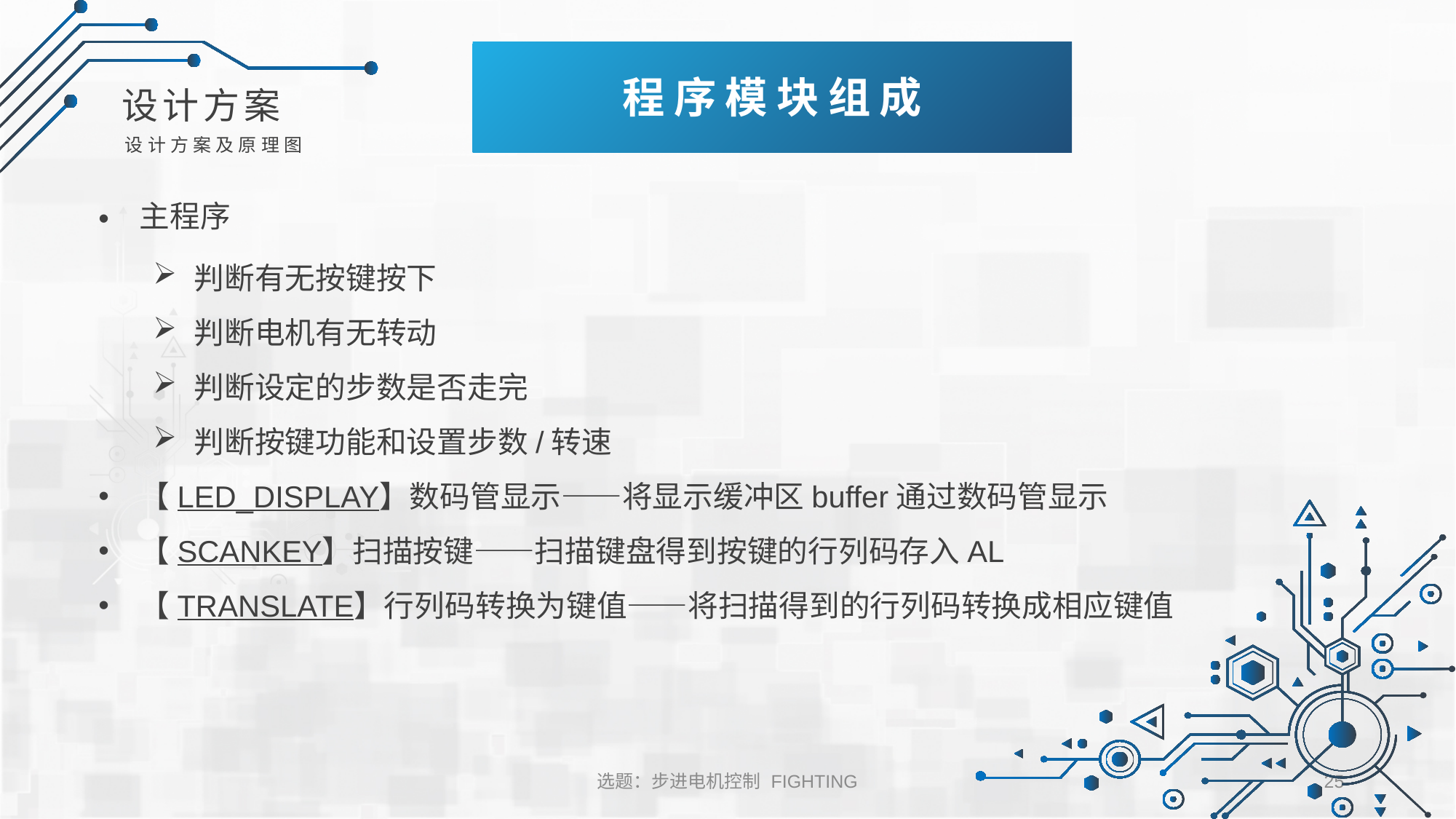

程序模块组成
设计方案
设计方案及原理图
主程序
判断有无按键按下
判断电机有无转动
判断设定的步数是否走完
判断按键功能和设置步数/转速
【LED_DISPLAY】数码管显示——将显示缓冲区buffer通过数码管显示
【SCANKEY】扫描按键——扫描键盘得到按键的行列码存入AL
【TRANSLATE】行列码转换为键值——将扫描得到的行列码转换成相应键值

选题：步进电机控制 FIGHTING
25